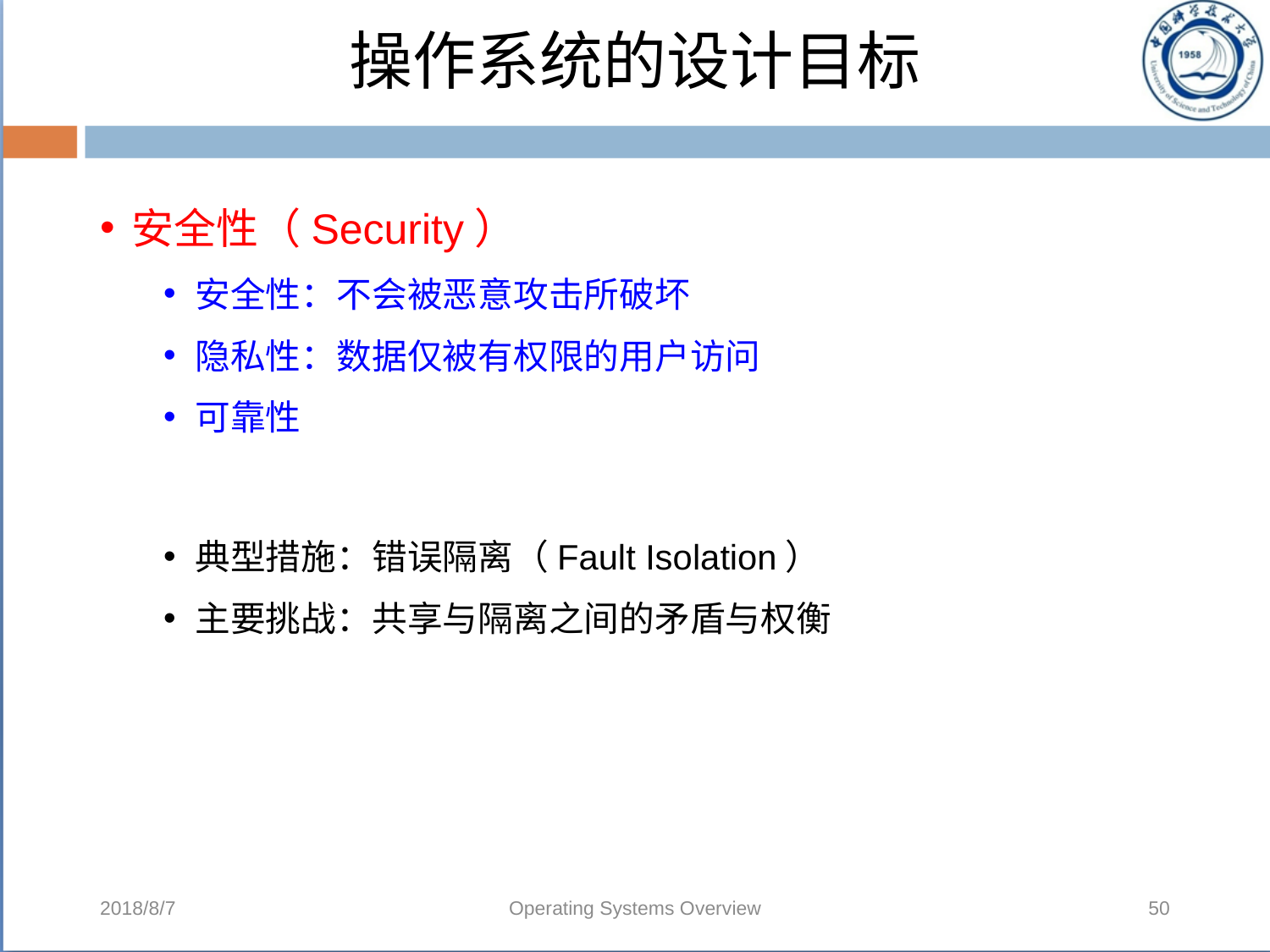

# 操作系统的设计目标
安全性（Security）
安全性：不会被恶意攻击所破坏
隐私性：数据仅被有权限的用户访问
可靠性

典型措施：错误隔离（Fault Isolation）
主要挑战：共享与隔离之间的矛盾与权衡
2018/8/7
Operating Systems Overview
50